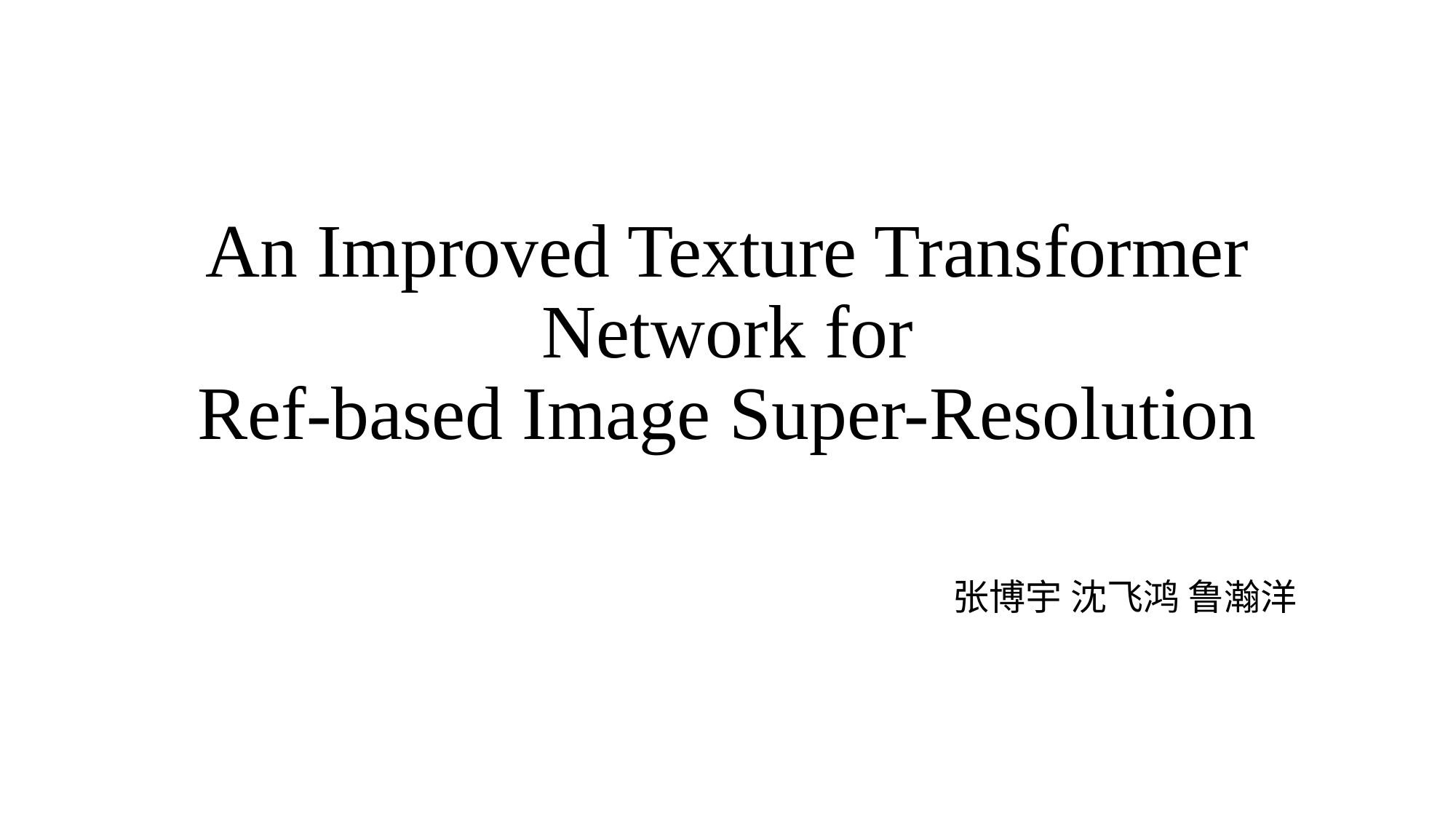

# An Improved Texture Transformer Network for Ref-based Image Super-Resolution

张博宇 沈飞鸿 鲁瀚洋